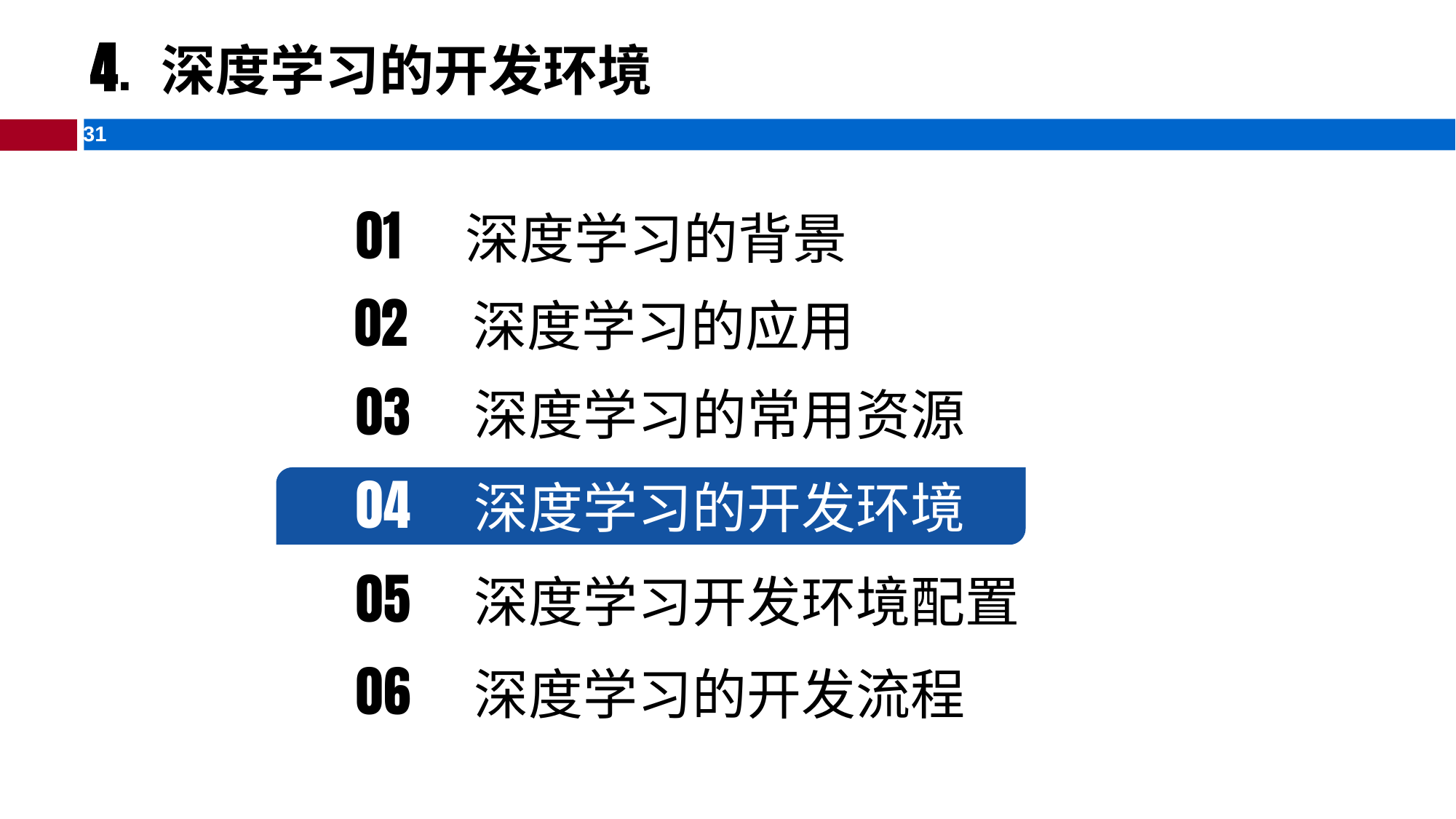

# 4. 深度学习的开发环境
01    深度学习的背景
02    深度学习的应用
03    深度学习的常用资源

04    深度学习的开发环境
05    深度学习开发环境配置
06    深度学习的开发流程